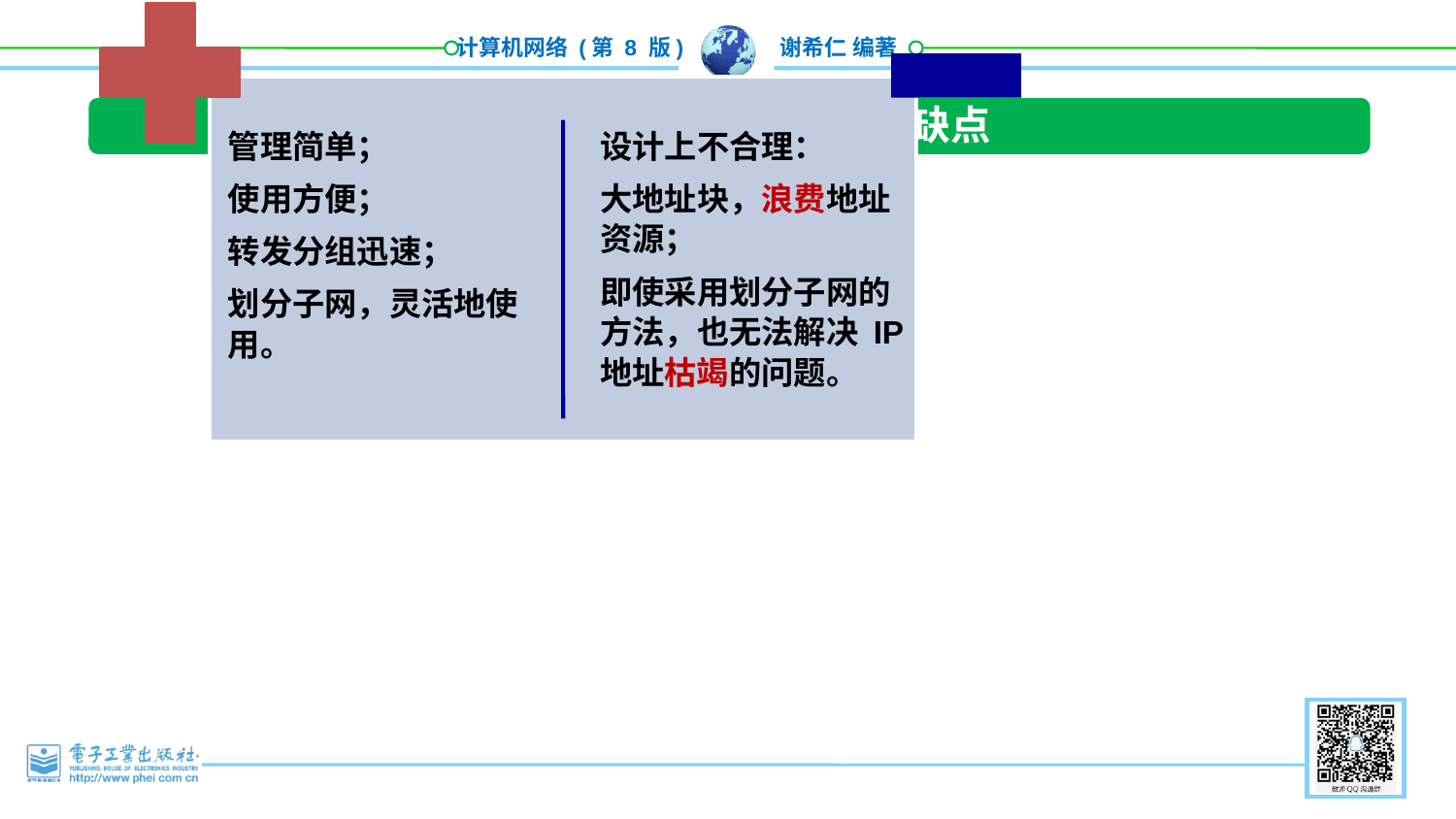

分类的 IP 地址的优点和缺点

管理简单；
使用方便；
转发分组迅速；
划分子网，灵活地使用。
设计上不合理：
大地址块，浪费地址资源；
即使采用划分子网的方法，也无法解决 IP 地址枯竭的问题。